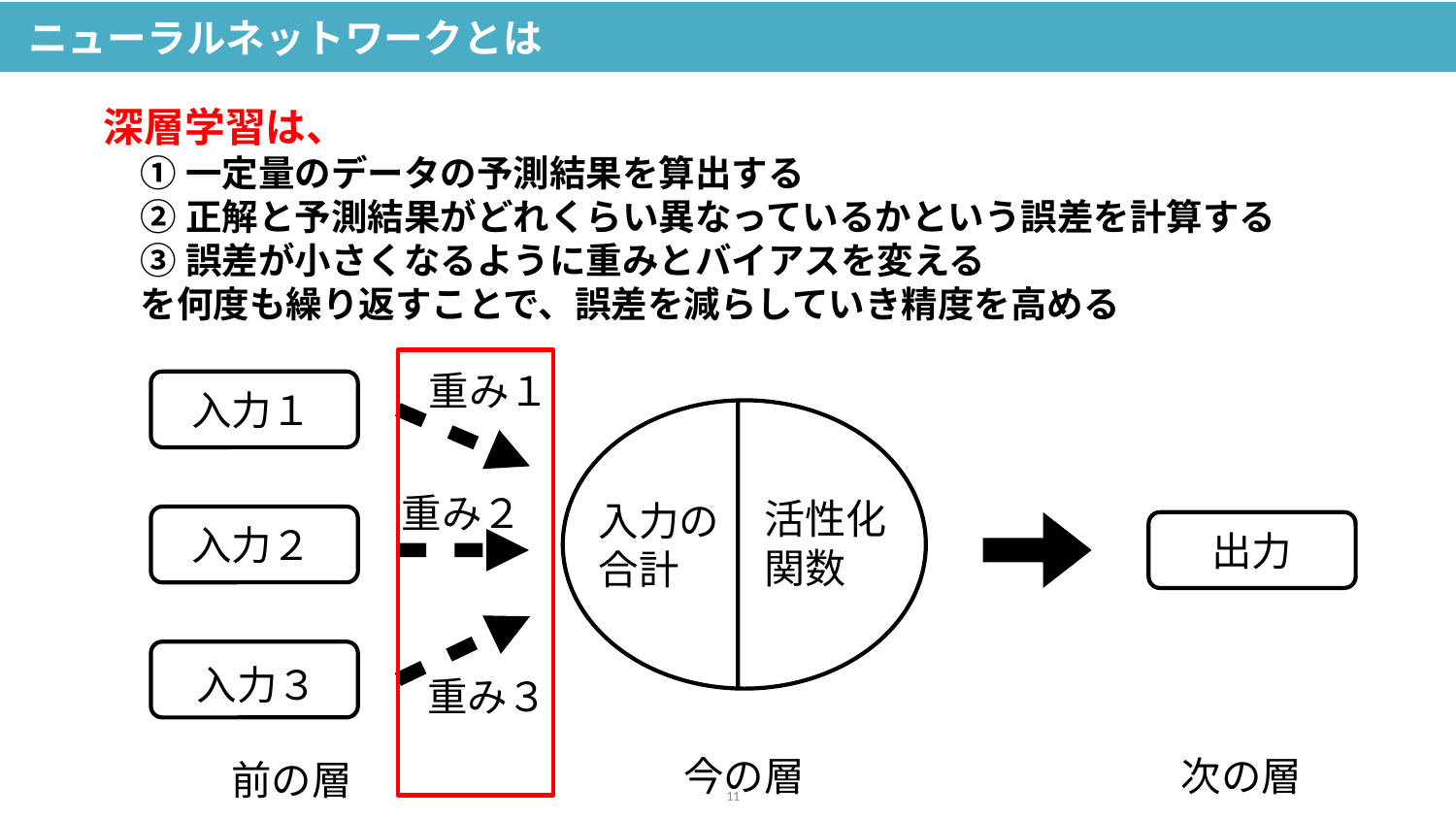

ニューラルネットワークとは
深層学習は、
①一定量のデータの予測結果を算出する
②正解と予測結果がどれくらい異なっているかという誤差を計算する
③誤差が小さくなるように重みとバイアスを変える
を何度も繰り返すことで、誤差を減らしていき精度を高める

重み１

入力１

重み２
活性化
関数
入力の
合計

入力２
出力

入力３
重み３
今の層
次の層
前の層
11